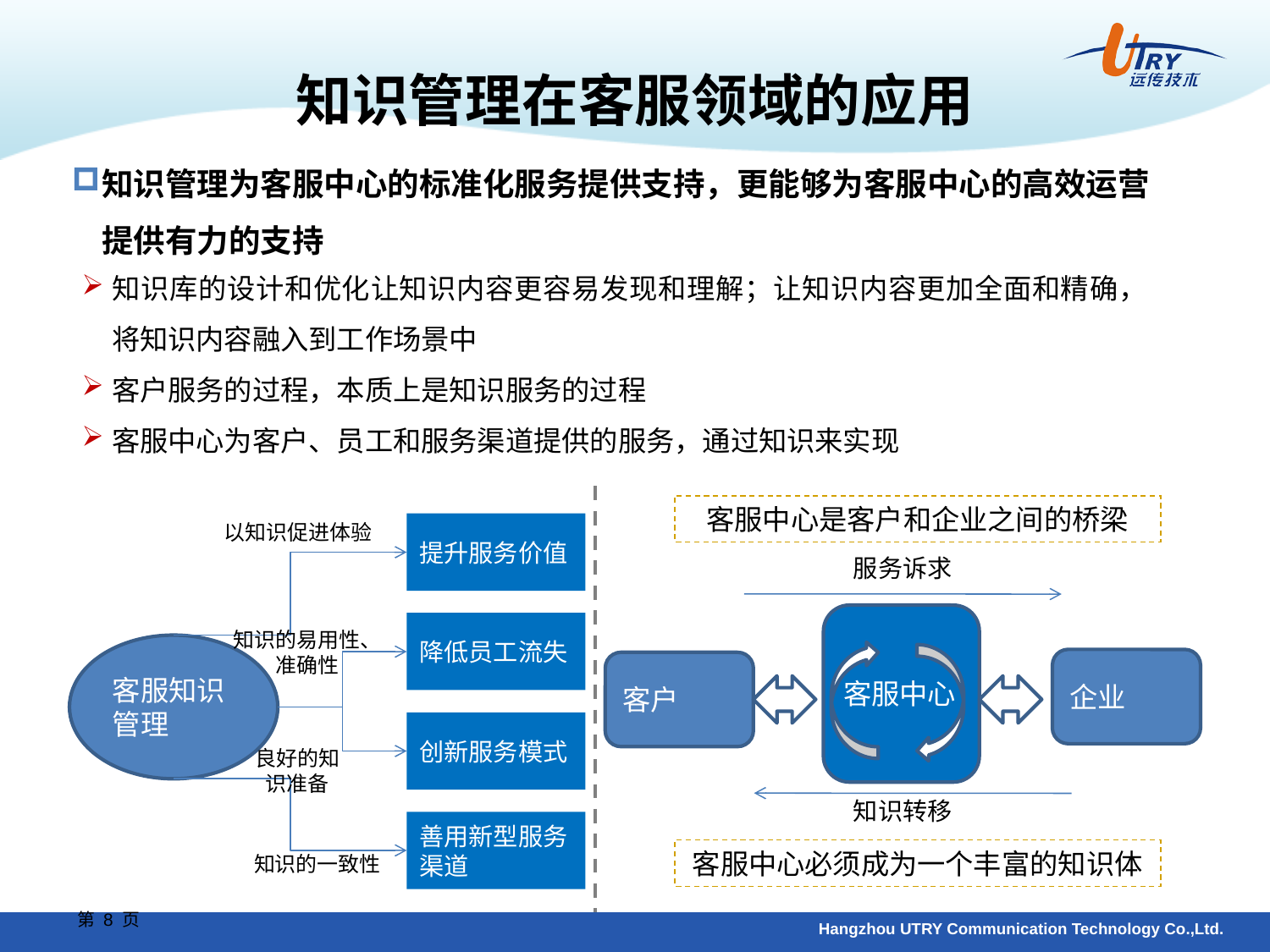

知识管理在客服领域的应用
知识管理为客服中心的标准化服务提供支持，更能够为客服中心的高效运营提供有力的支持
知识库的设计和优化让知识内容更容易发现和理解；让知识内容更加全面和精确，将知识内容融入到工作场景中
客户服务的过程，本质上是知识服务的过程
客服中心为客户、员工和服务渠道提供的服务，通过知识来实现
客服中心是客户和企业之间的桥梁
以知识促进体验
提升服务价值
降低员工流失
创新服务模式
善用新型服务渠道
知识的易用性、准确性
客服知识管理
良好的知识准备
知识的一致性
服务诉求
客服中心

客户

企业
知识转移
客服中心必须成为一个丰富的知识体
第 8 页